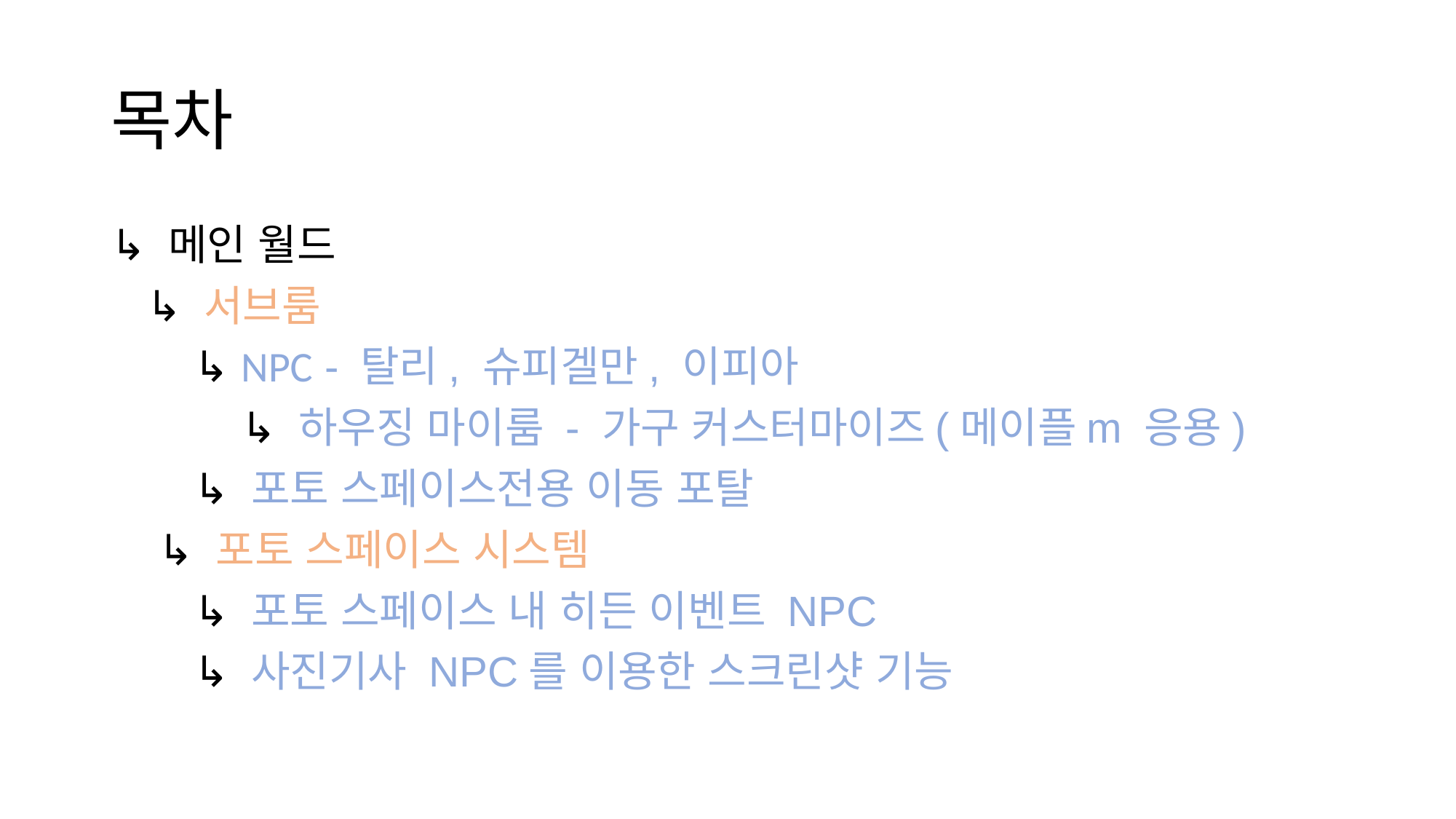

# 목차
↳ 메인 월드
   ↳ 서브룸
       ↳ NPC - 탈리, 슈피겔만, 이피아
           ↳ 하우징 마이룸 - 가구 커스터마이즈(메이플m 응용)
       ↳ 포토 스페이스전용 이동 포탈
    ↳ 포토 스페이스 시스템
       ↳ 포토 스페이스 내 히든 이벤트 NPC
       ↳ 사진기사 NPC를 이용한 스크린샷 기능